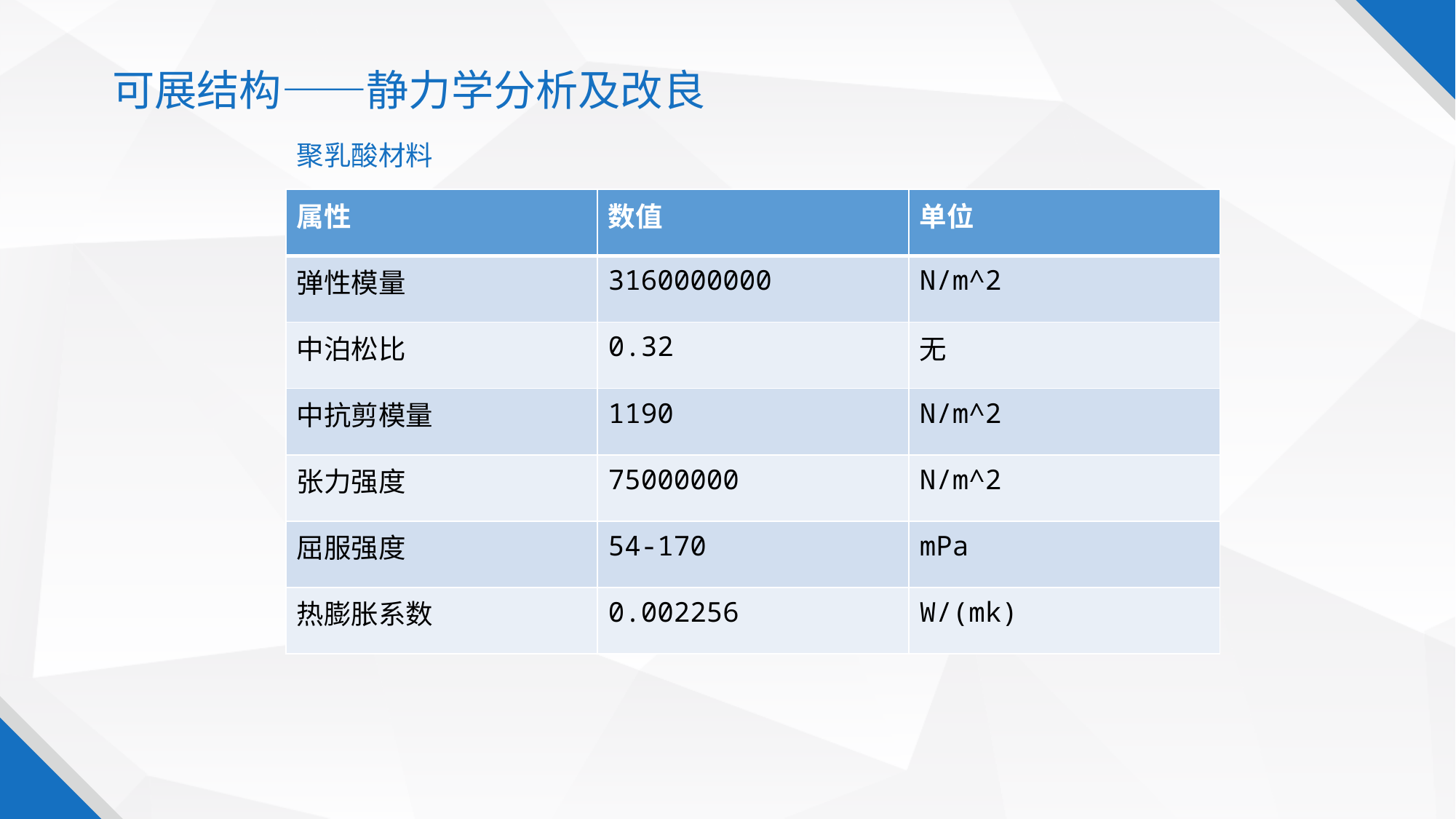

可展结构——静力学分析及改良
聚乳酸材料
| 属性 | 数值 | 单位 |
| --- | --- | --- |
| 弹性模量 | 3160000000 | N/m^2 |
| 中泊松比 | 0.32 | 无 |
| 中抗剪模量 | 1190 | N/m^2 |
| 张力强度 | 75000000 | N/m^2 |
| 屈服强度 | 54-170 | mPa |
| 热膨胀系数 | 0.002256 | W/(mk) |